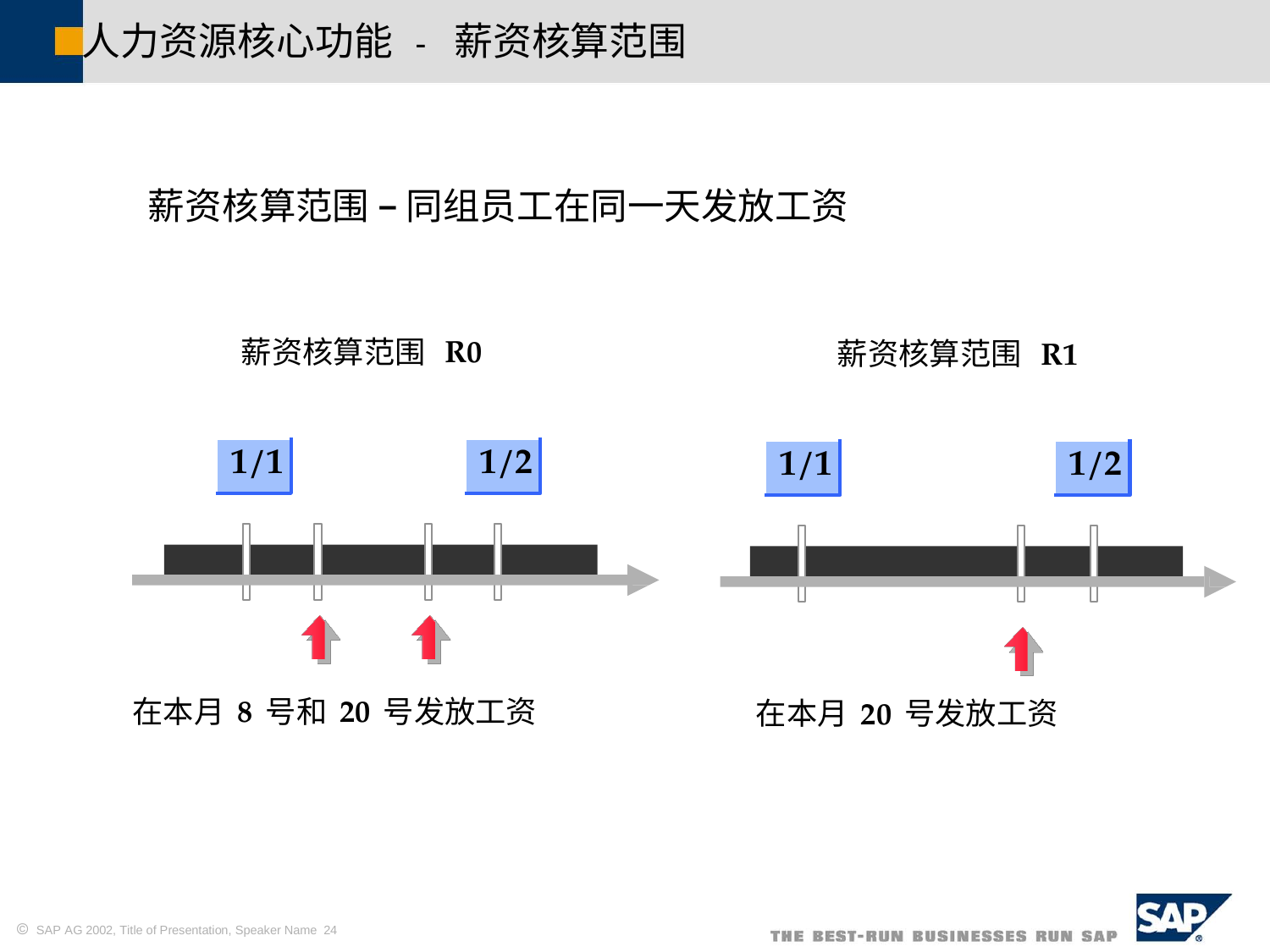

人力资源核心功能	-	薪资核算范围
薪资核算范围 – 同组员工在同一天发放工资
薪资核算范围 R0
薪资核算范围 R1

1/1

1/2

1/1

1/2

在本月8号和20号发放工资
在本月20号发放工资
©  SAP AG 2002, Title of Presentation, Speaker Name  24